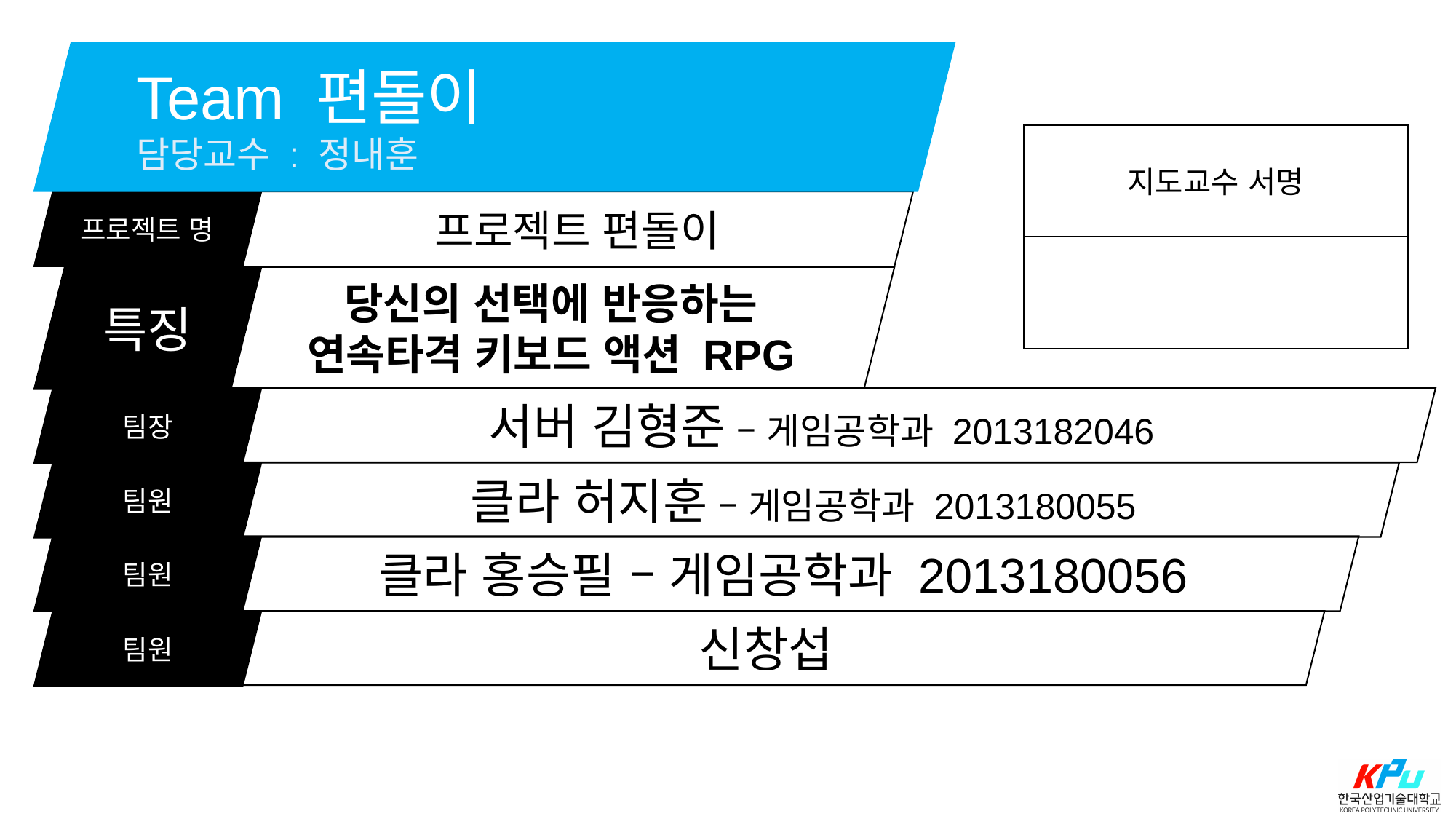

팀장
Team 편돌이
담당교수 : 정내훈

게임공학과
2013182046
김형준
Khjkhj2804@naver.com
010-4140-0341
서버
지도교수 서명

프로젝트 명
프로젝트 편돌이

게임공학과
2013180055
특징
당신의 선택에 반응하는
연속타격 키보드 액션 RPG
Ahrl1213@naver.com
010-9175-1312
허지훈
클라
팀장
서버 김형준 – 게임공학과 2013182046

게임공학과
2013180056
홍승필
팀원
클라 허지훈 – 게임공학과 2013180055
Hsp0522@naver.com
01063049382
클라
팀원
클라 홍승필 – 게임공학과 2013180056
팀원
신창섭

엔터테인먼트 컴퓨팅학과
2013184042
신창섭
Leinster92@me.com
010-3187-8092
기획